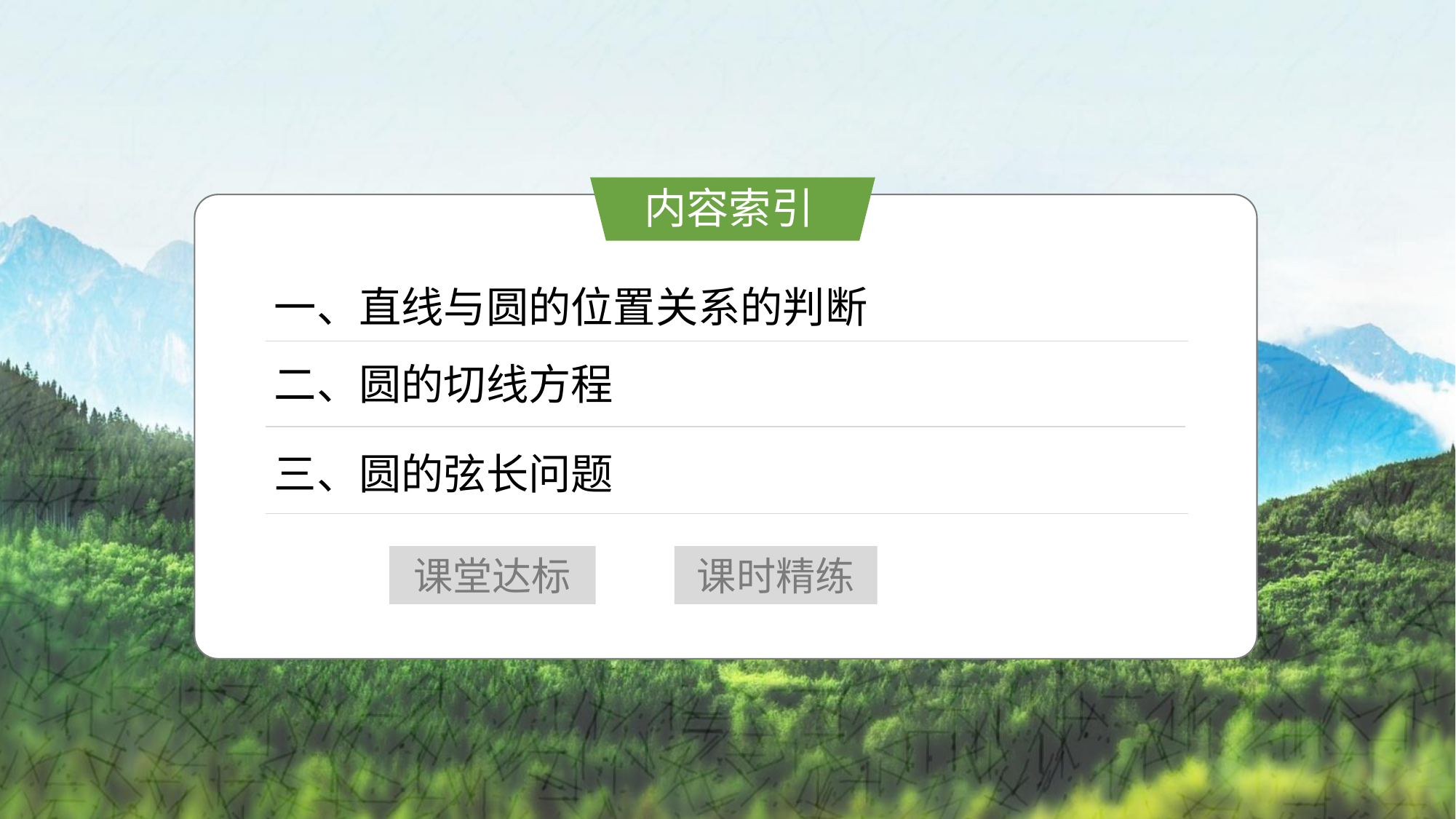

内容索引

一、直线与圆的位置关系的判断
二、圆的切线方程

三、圆的弦长问题
课堂达标
课时精练